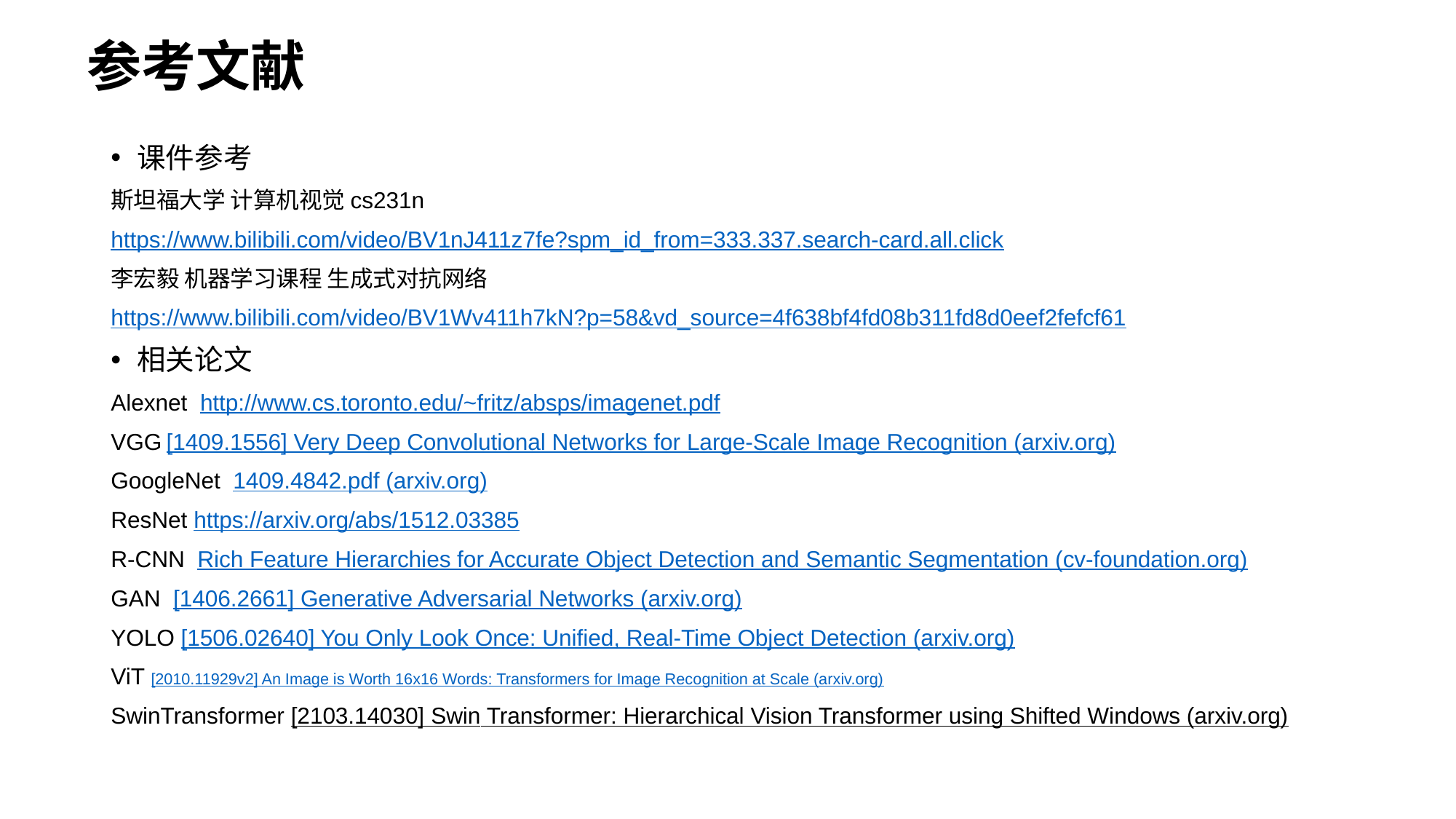

# 参考文献
课件参考
斯坦福大学 计算机视觉cs231n
https://www.bilibili.com/video/BV1nJ411z7fe?spm_id_from=333.337.search-card.all.click
李宏毅 机器学习课程 生成式对抗网络
https://www.bilibili.com/video/BV1Wv411h7kN?p=58&vd_source=4f638bf4fd08b311fd8d0eef2fefcf61
相关论文
Alexnet  http://www.cs.toronto.edu/~fritz/absps/imagenet.pdf
VGG [1409.1556] Very Deep Convolutional Networks for Large-Scale Image Recognition (arxiv.org)
GoogleNet  1409.4842.pdf (arxiv.org)
ResNet https://arxiv.org/abs/1512.03385
R-CNN  Rich Feature Hierarchies for Accurate Object Detection and Semantic Segmentation (cv-foundation.org)
GAN  [1406.2661] Generative Adversarial Networks (arxiv.org)
YOLO [1506.02640] You Only Look Once: Unified, Real-Time Object Detection (arxiv.org)
ViT [2010.11929v2] An Image is Worth 16x16 Words: Transformers for Image Recognition at Scale (arxiv.org)
SwinTransformer [2103.14030] Swin Transformer: Hierarchical Vision Transformer using Shifted Windows (arxiv.org)